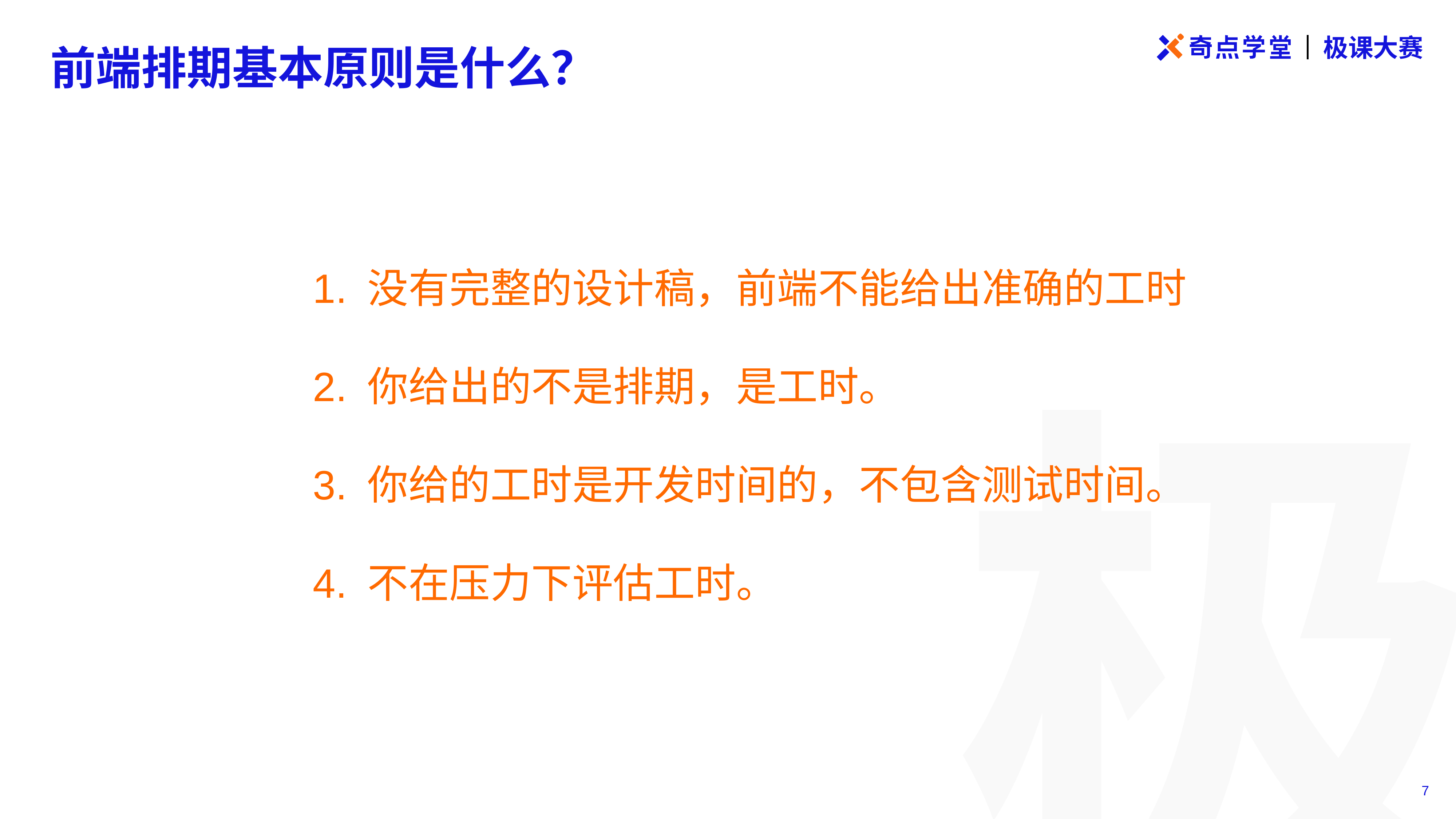

前端排期基本原则是什么？

没有完整的设计稿，前端不能给出准确的工时
你给出的不是排期，是工时。
你给的工时是开发时间的，不包含测试时间。
不在压力下评估工时。
12
7